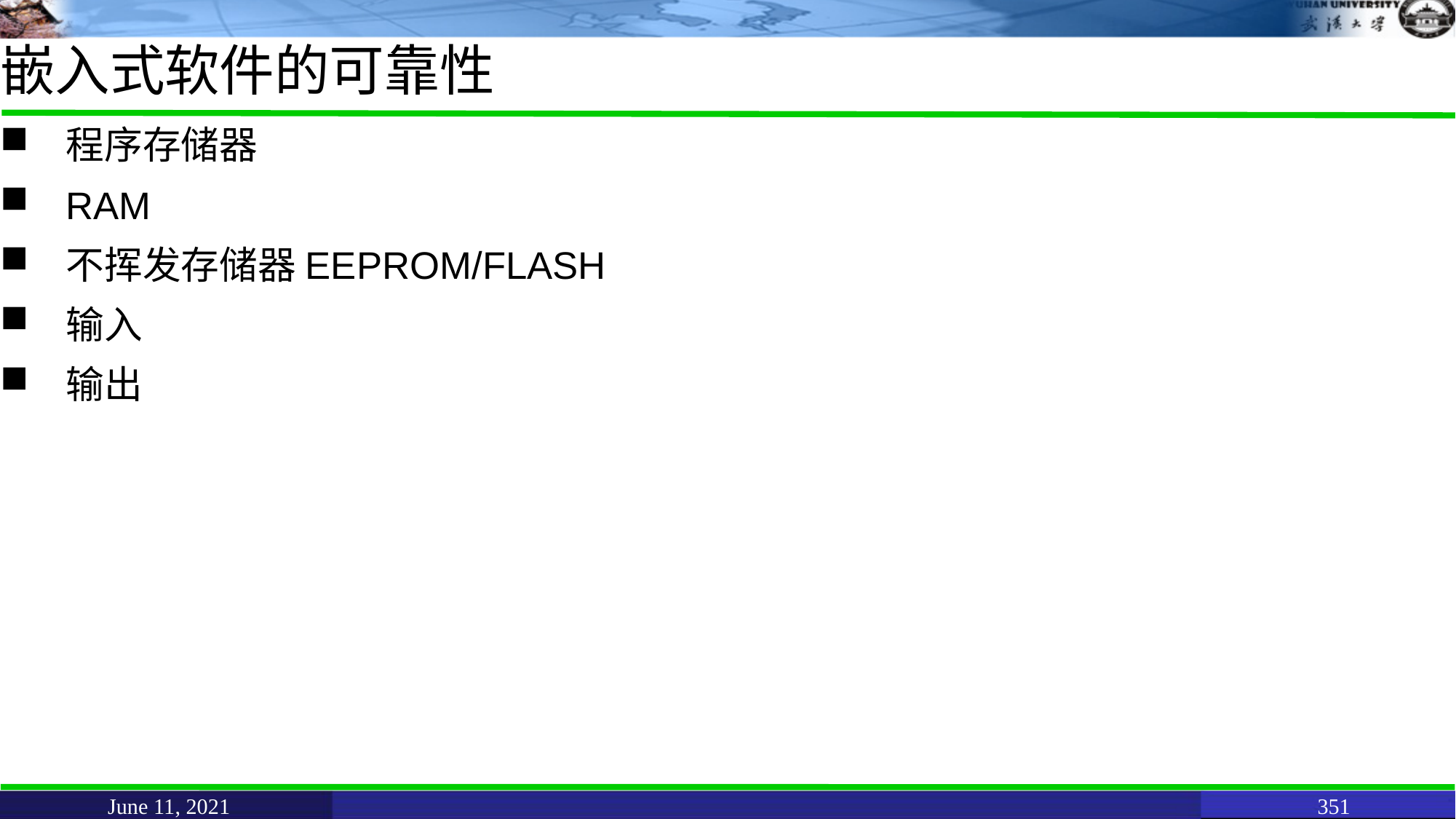

# 嵌入式软件的可靠性
程序存储器
RAM
不挥发存储器EEPROM/FLASH
输入
输出
June 11, 2021

351